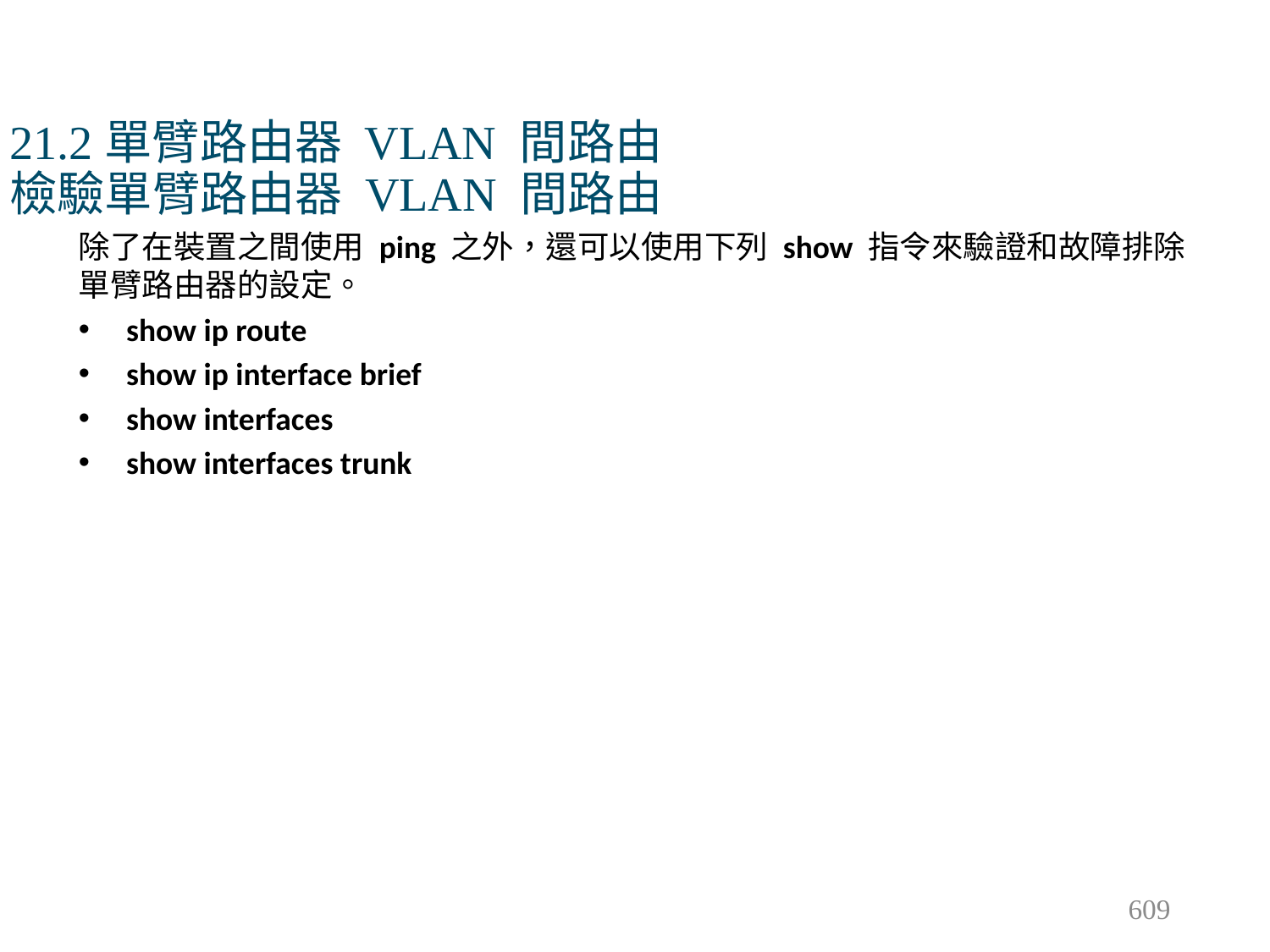

# 21.2單臂路由器 VLAN 間路由 檢驗單臂路由器 VLAN 間路由
除了在裝置之間使用 ping 之外，還可以使用下列 show 指令來驗證和故障排除單臂路由器的設定。
show ip route
show ip interface brief
show interfaces
show interfaces trunk

609